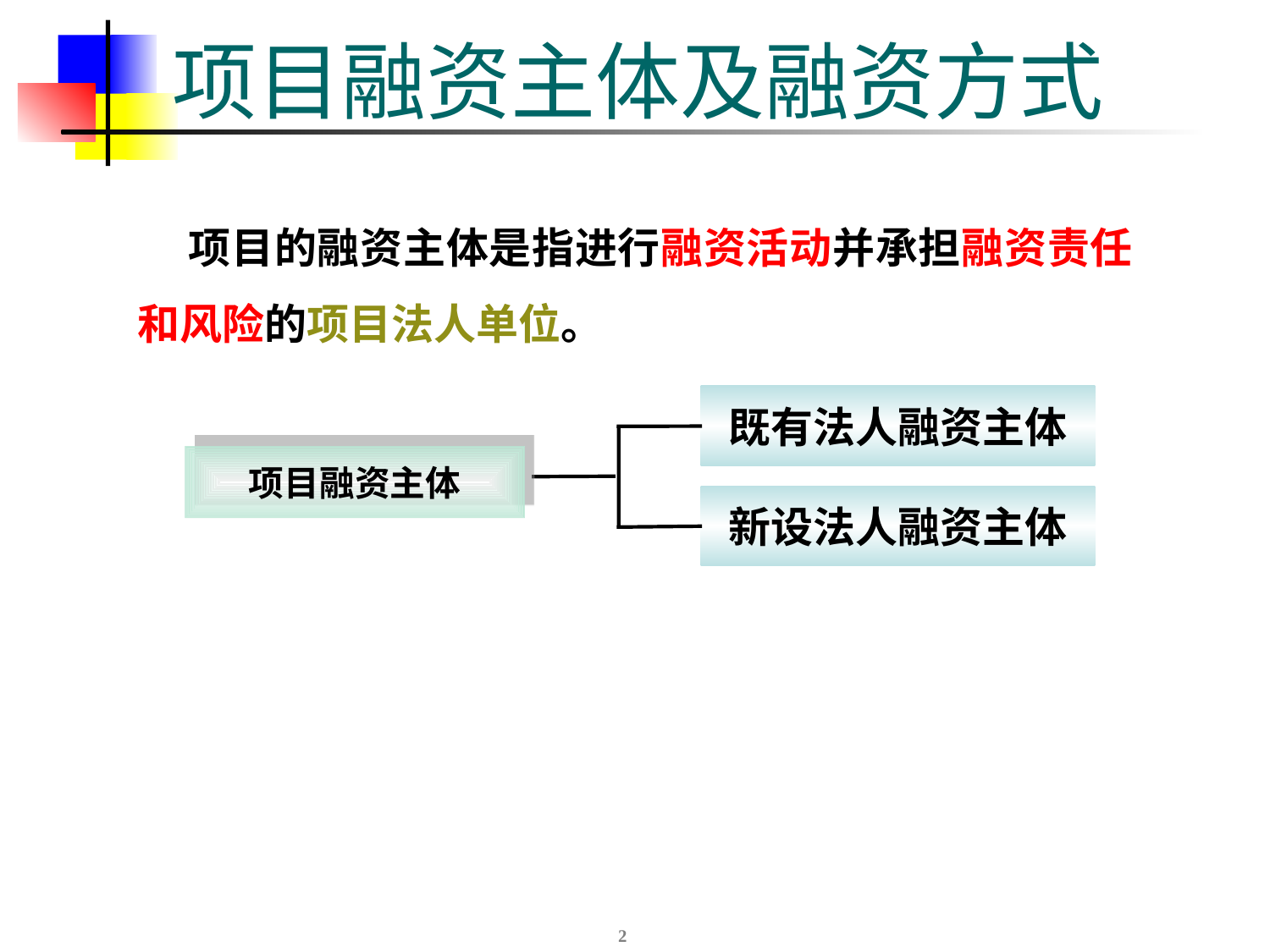

# 项目融资主体及融资方式
    项目的融资主体是指进行融资活动并承担融资责任和风险的项目法人单位。
既有法人融资主体

项目融资主体
新设法人融资主体
2